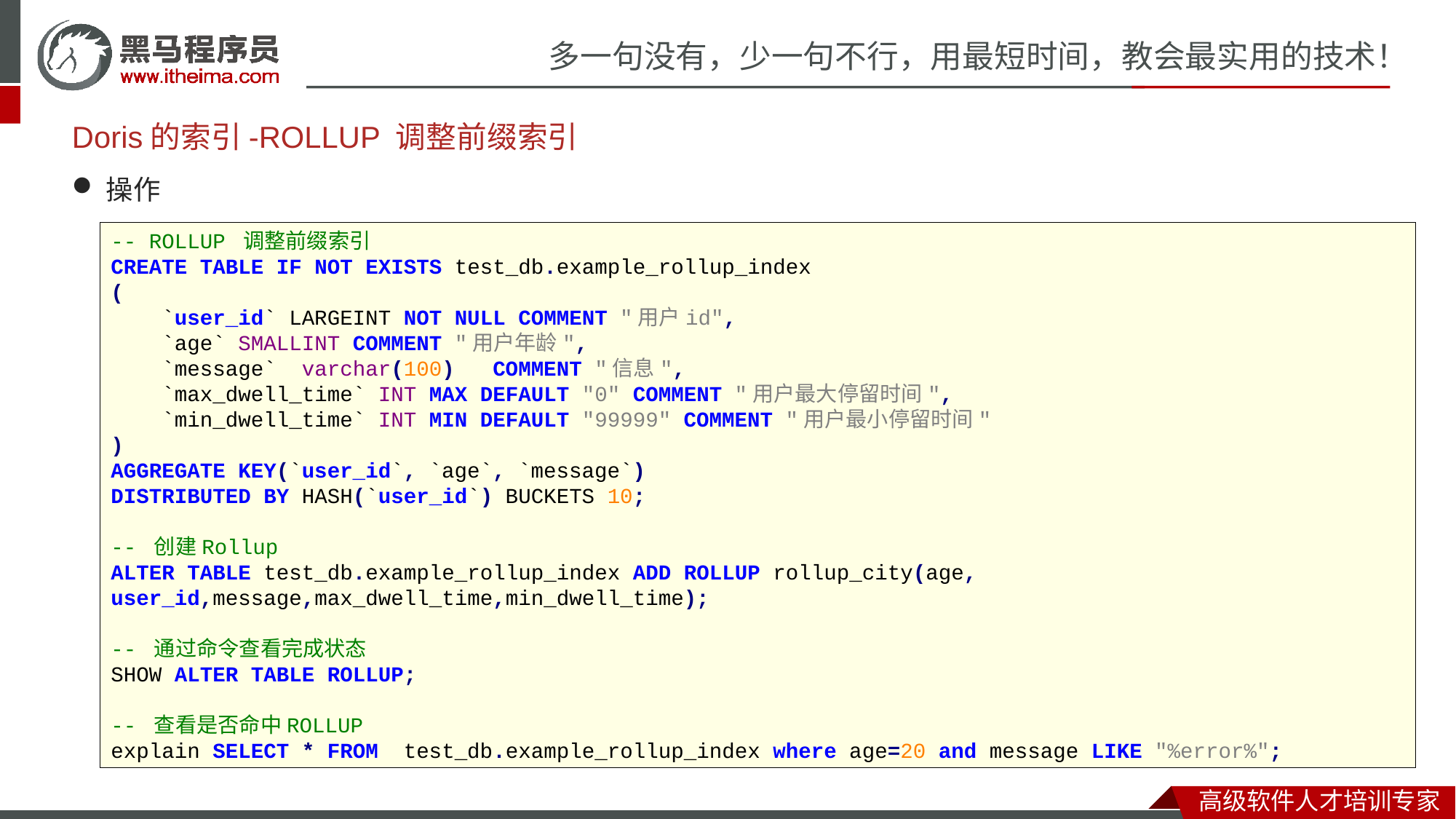

# Doris的索引-ROLLUP 调整前缀索引

操作
-- ROLLUP 调整前缀索引
CREATE TABLE IF NOT EXISTS test_db.example_rollup_index
(
    `user_id` LARGEINT NOT NULL COMMENT "用户id",
    `age` SMALLINT COMMENT "用户年龄",
    `message`  varchar(100)   COMMENT "信息",
    `max_dwell_time` INT MAX DEFAULT "0" COMMENT "用户最大停留时间",
    `min_dwell_time` INT MIN DEFAULT "99999" COMMENT "用户最小停留时间"
)
AGGREGATE KEY(`user_id`, `age`, `message`)
DISTRIBUTED BY HASH(`user_id`) BUCKETS 10;

-- 创建Rollup
ALTER TABLE test_db.example_rollup_index ADD ROLLUP rollup_city(age, user_id,message,max_dwell_time,min_dwell_time);

-- 通过命令查看完成状态
SHOW ALTER TABLE ROLLUP;

-- 查看是否命中ROLLUP
explain SELECT * FROM  test_db.example_rollup_index where age=20 and message LIKE "%error%";